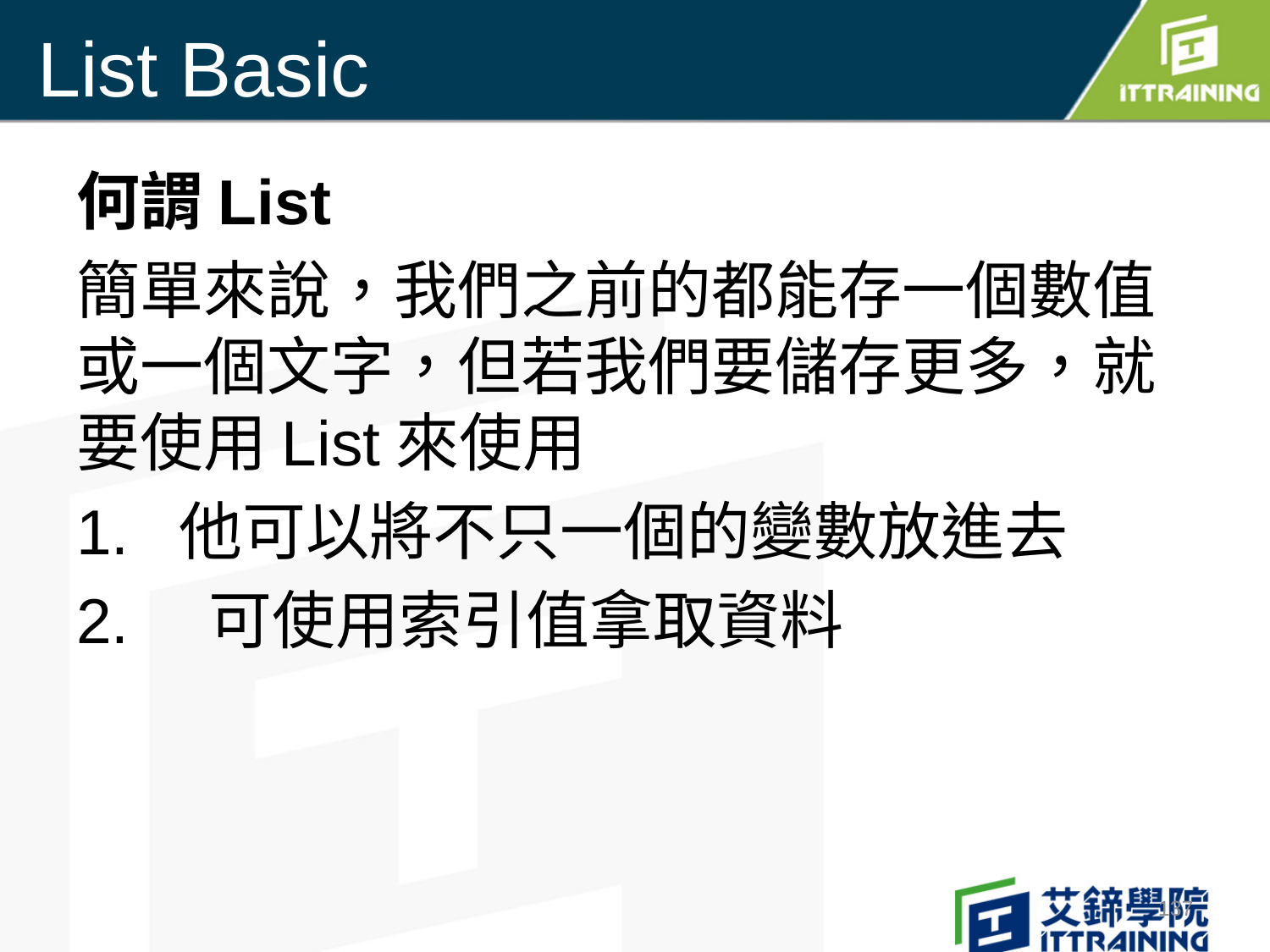

# List Basic
何謂List
簡單來說，我們之前的都能存一個數值或一個文字，但若我們要儲存更多，就要使用List來使用
他可以將不只一個的變數放進去
 可使用索引值拿取資料
137